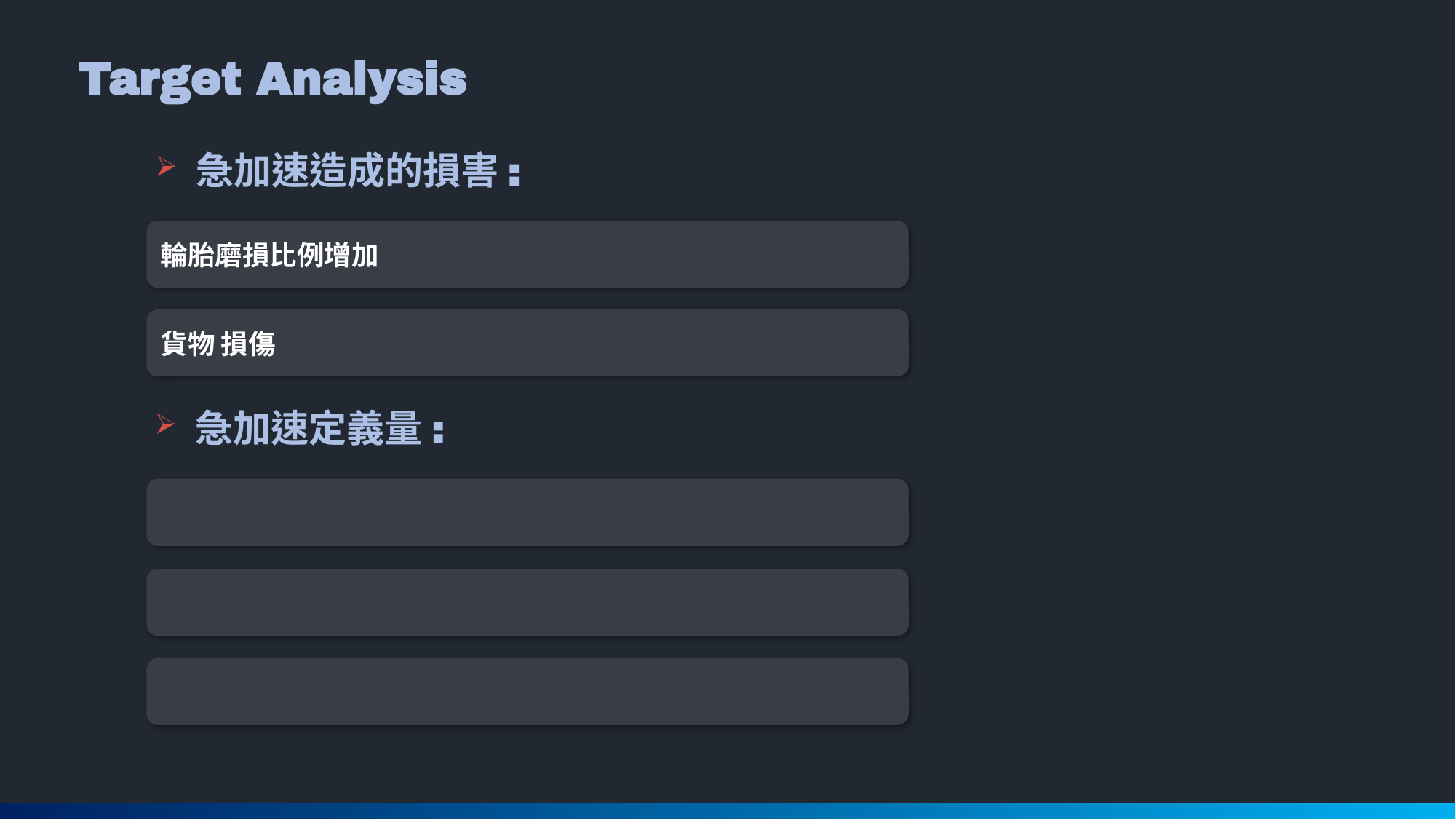

Target Analysis
急加速造成的損害:
輪胎磨損比例增加
貨物 損傷
急加速定義量: